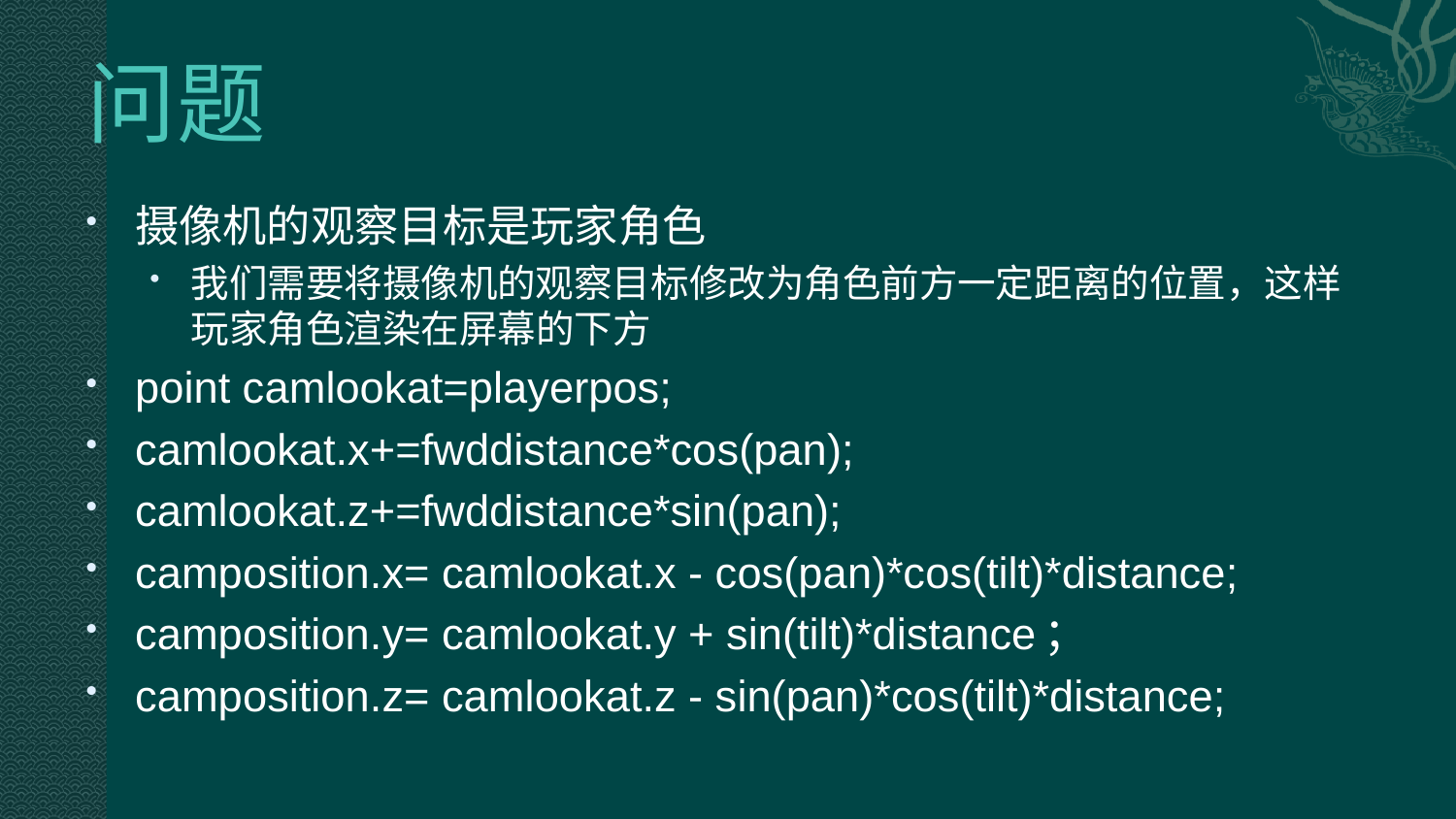

# 问题
摄像机的观察目标是玩家角色
我们需要将摄像机的观察目标修改为角色前方一定距离的位置，这样玩家角色渲染在屏幕的下方
point camlookat=playerpos;
camlookat.x+=fwddistance*cos(pan);
camlookat.z+=fwddistance*sin(pan);
camposition.x= camlookat.x - cos(pan)*cos(tilt)*distance;
camposition.y= camlookat.y + sin(tilt)*distance；
camposition.z= camlookat.z - sin(pan)*cos(tilt)*distance;